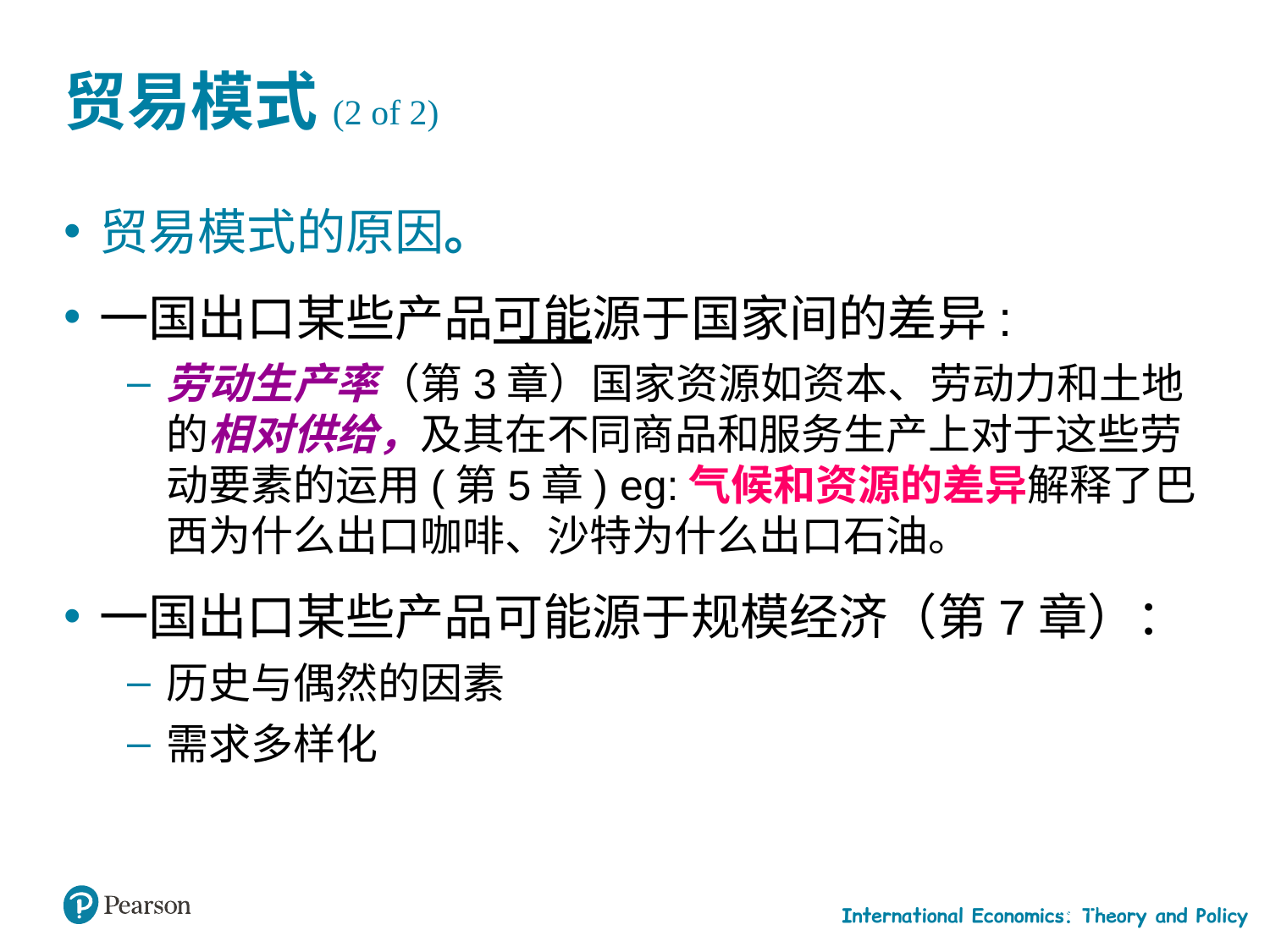

贸易模式(2 of 2)
贸易模式的原因。
一国出口某些产品可能源于国家间的差异:
劳动生产率（第3章）国家资源如资本、劳动力和土地的相对供给，及其在不同商品和服务生产上对于这些劳动要素的运用(第5章) eg:气候和资源的差异解释了巴西为什么出口咖啡、沙特为什么出口石油。
一国出口某些产品可能源于规模经济（第7章）：
历史与偶然的因素
需求多样化
March 24